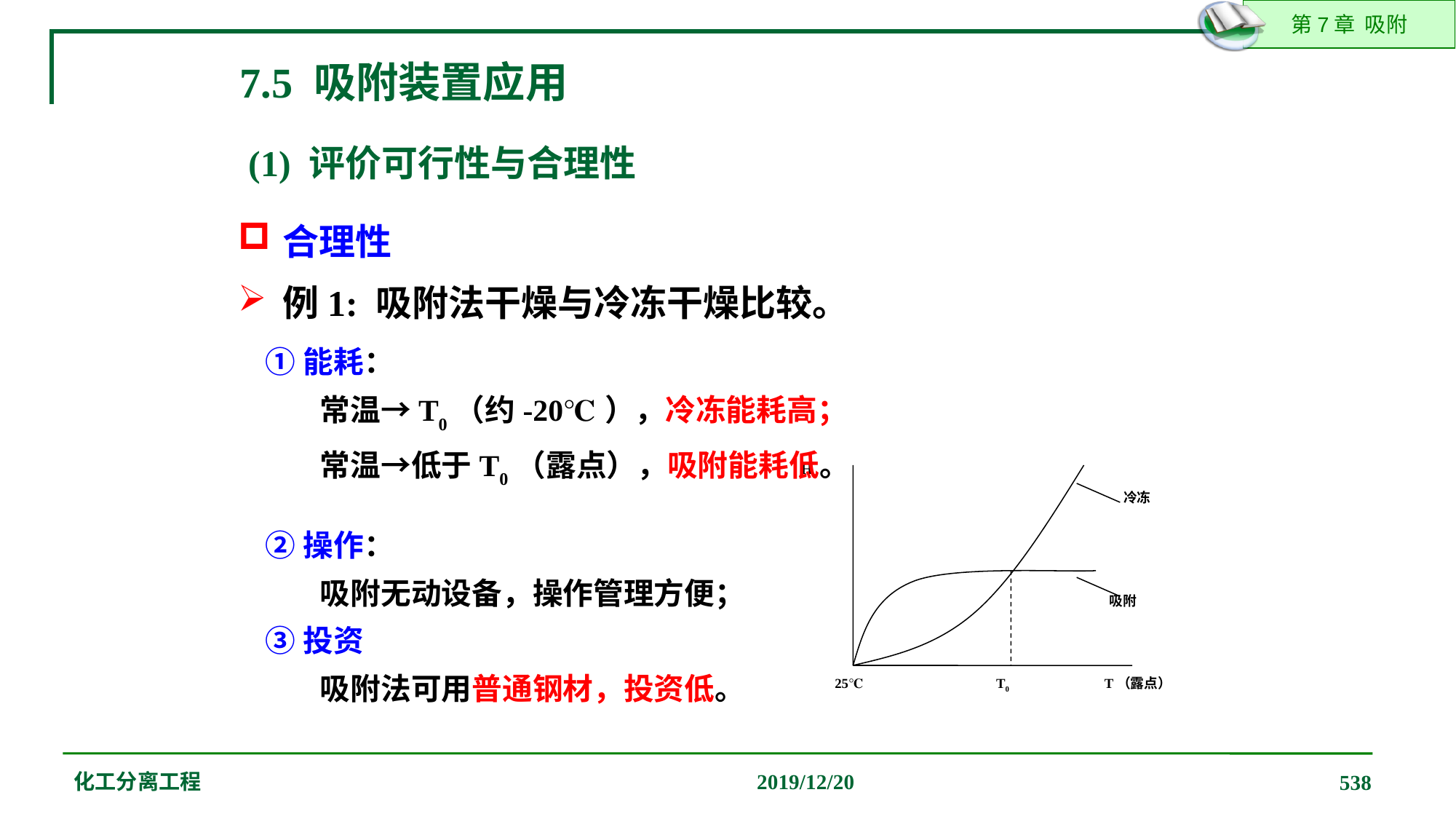

7.5 吸附装置应用
(1) 评价可行性与合理性
合理性
例1: 吸附法干燥与冷冻干燥比较。
①能耗：
常温→T0（约-20℃），冷冻能耗高；
常温→低于T0（露点），吸附能耗低。

H

冷冻

吸附

25℃
T0
T（露点）

②操作：
吸附无动设备，操作管理方便；
③投资
吸附法可用普通钢材，投资低。
化工分离工程
2019/12/20
538